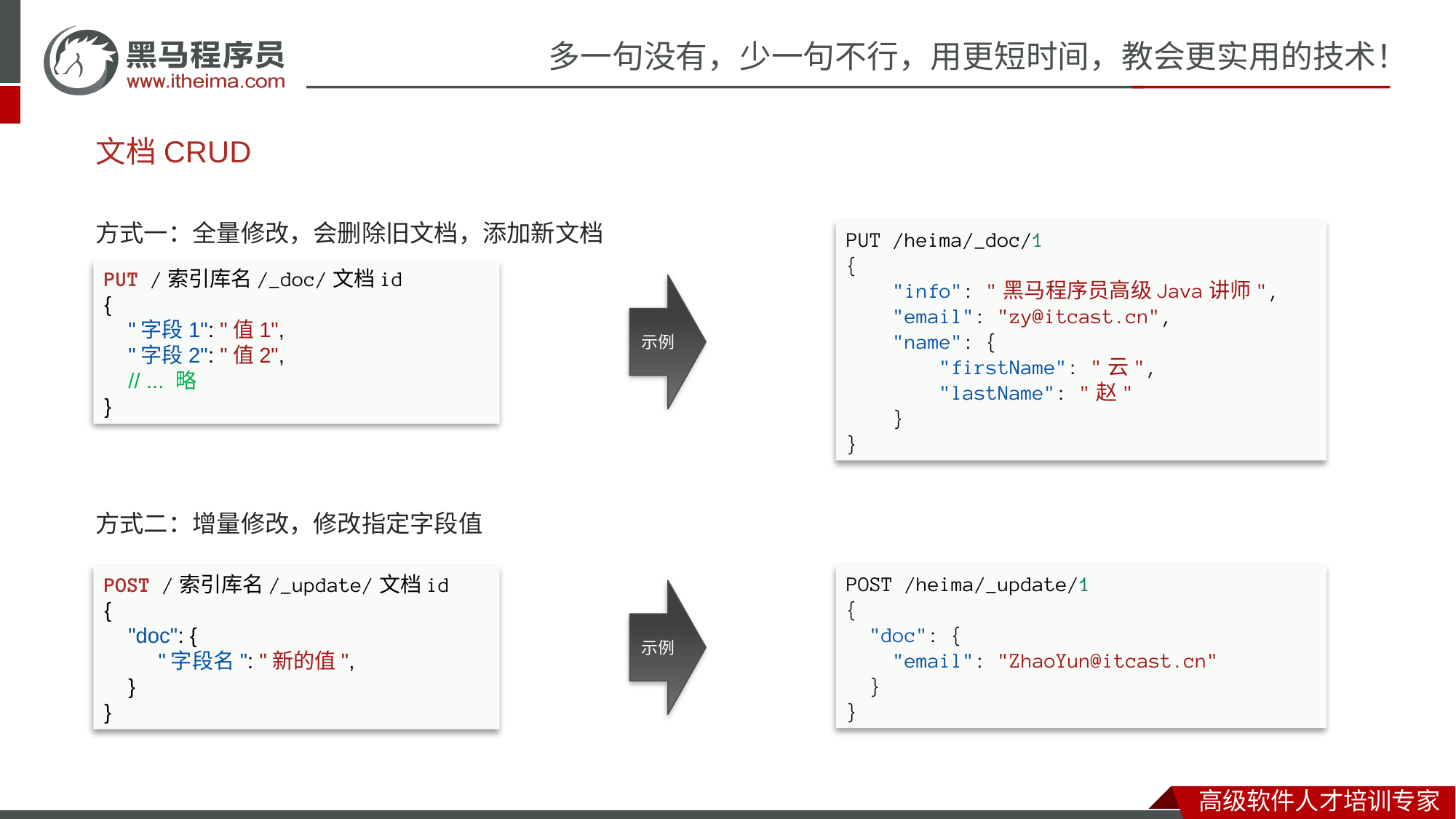

# 文档CRUD
方式一：全量修改，会删除旧文档，添加新文档

方式二：增量修改，修改指定字段值

PUT /heima/_doc/1
{
    "info": "黑马程序员高级Java讲师",
    "email": "zy@itcast.cn",
    "name": {
        "firstName": "云",
        "lastName": "赵"
    }
}
PUT /索引库名/_doc/文档id
{
    "字段1": "值1",
    "字段2": "值2",
    // ... 略
}
示例
POST /索引库名/_update/文档id
{
    "doc": {
         "字段名": "新的值",
    }
}
POST /heima/_update/1
{
  "doc": {
    "email": "ZhaoYun@itcast.cn"
  }
}
示例